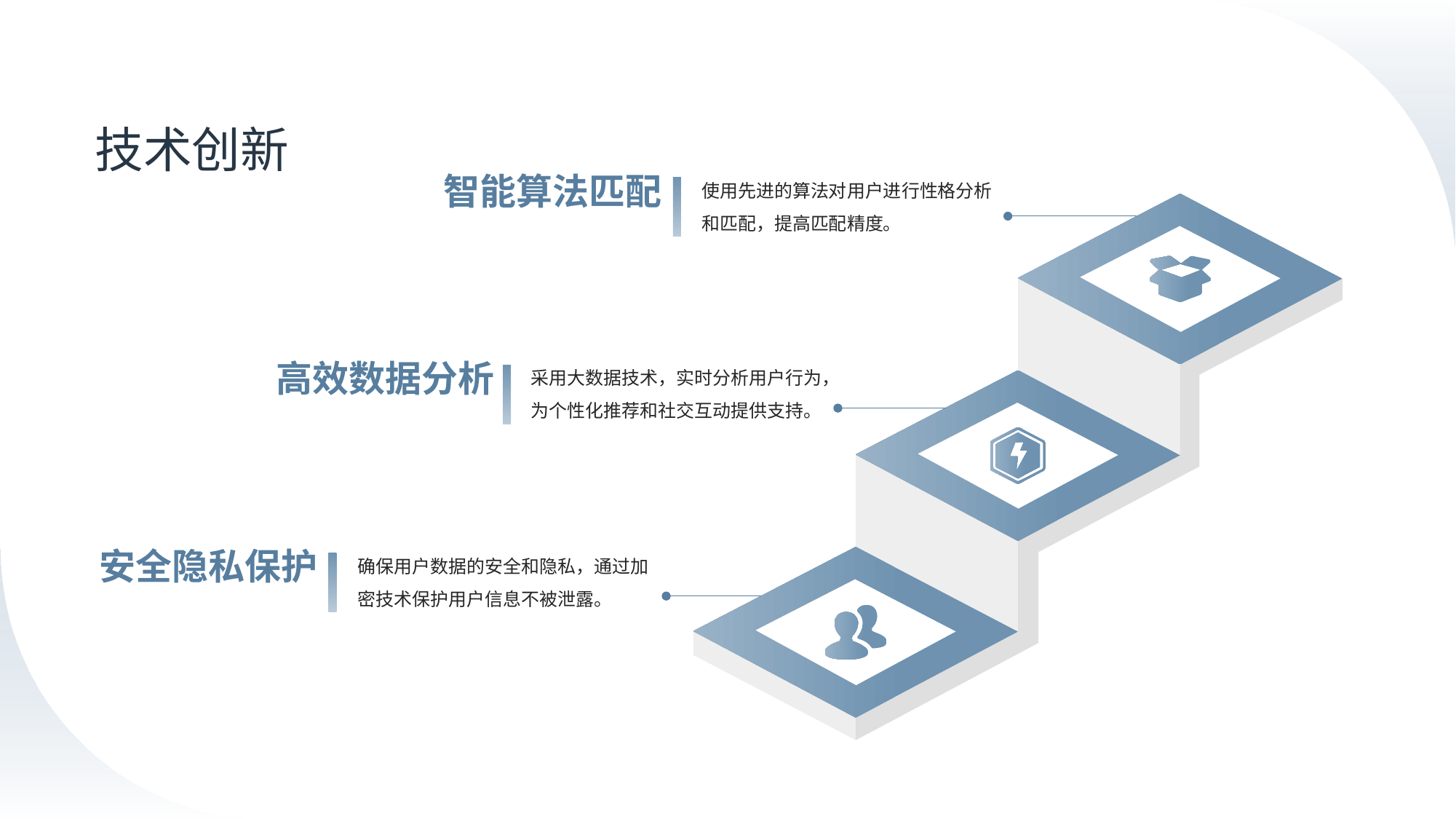

# 技术创新
智能算法匹配
使用先进的算法对用户进行性格分析和匹配，提高匹配精度。

高效数据分析
采用大数据技术，实时分析用户行为，为个性化推荐和社交互动提供支持。

安全隐私保护
确保用户数据的安全和隐私，通过加密技术保护用户信息不被泄露。